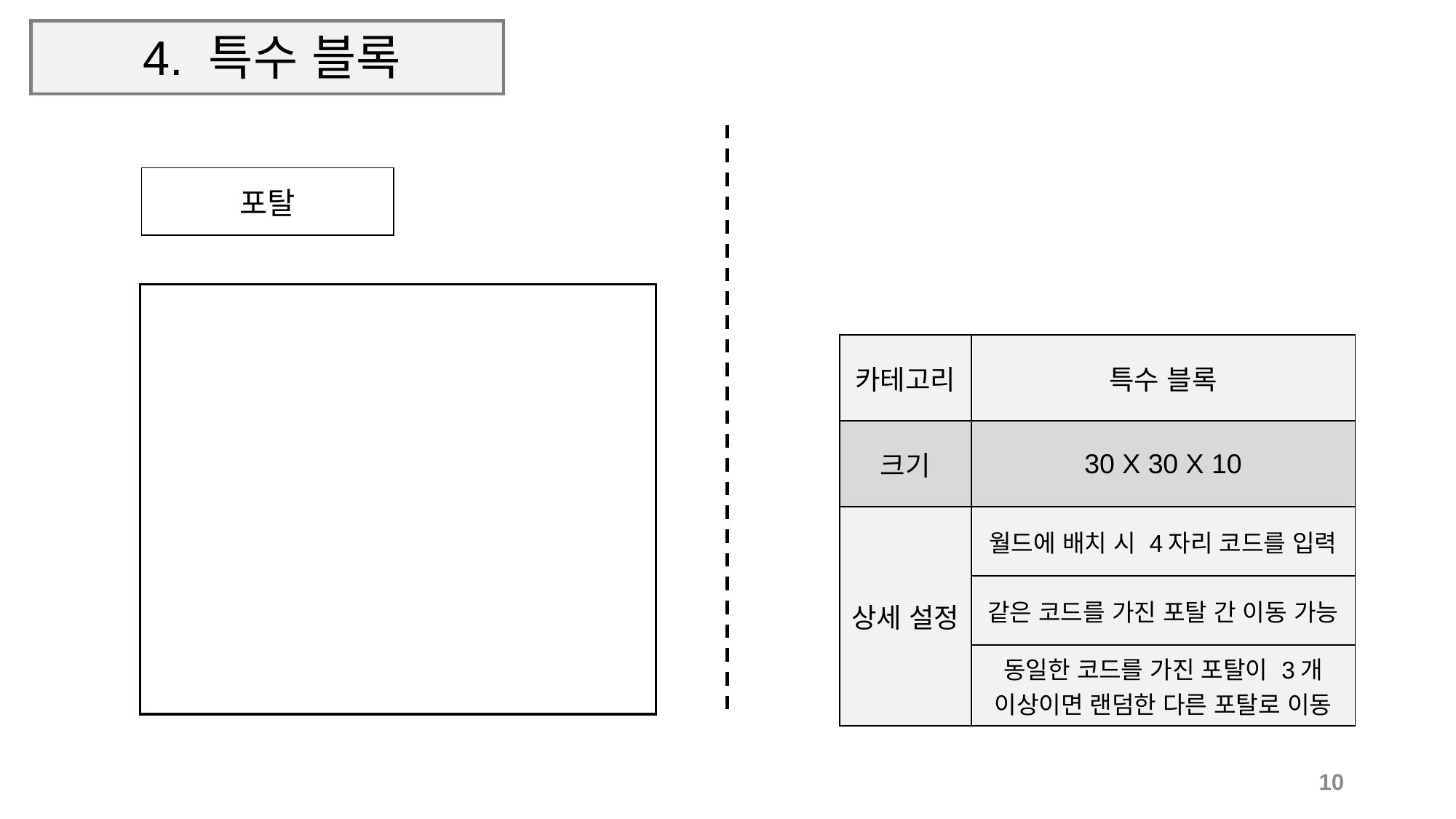

# 4. 특수 블록
| 포탈 |
| --- |

| 카테고리 | 특수 블록 |
| --- | --- |
| 크기 | 30 X 30 X 10 |
| 상세 설정 | 월드에 배치 시 4자리 코드를 입력 |
|  | 같은 코드를 가진 포탈 간 이동 가능 |
|  | 동일한 코드를 가진 포탈이 3개 이상이면 랜덤한 다른 포탈로 이동 |
10